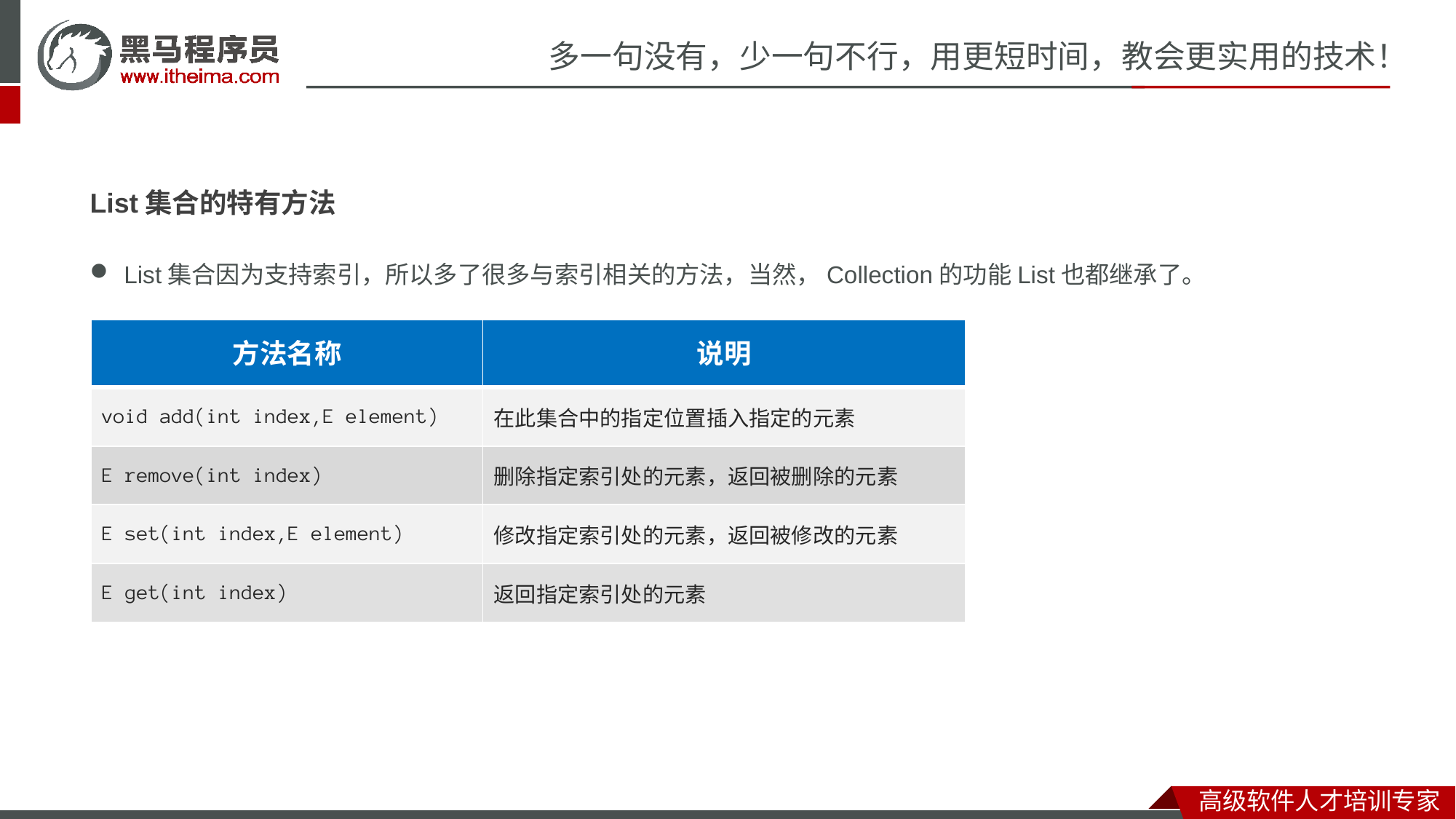

List集合的特有方法
List集合因为支持索引，所以多了很多与索引相关的方法，当然，Collection的功能List也都继承了。
| 方法名称 | 说明 |
| --- | --- |
| void add(int index,E element) | 在此集合中的指定位置插入指定的元素 |
| E remove(int index) | 删除指定索引处的元素，返回被删除的元素 |
| E set(int index,E element) | 修改指定索引处的元素，返回被修改的元素 |
| E get(int index) | 返回指定索引处的元素 |